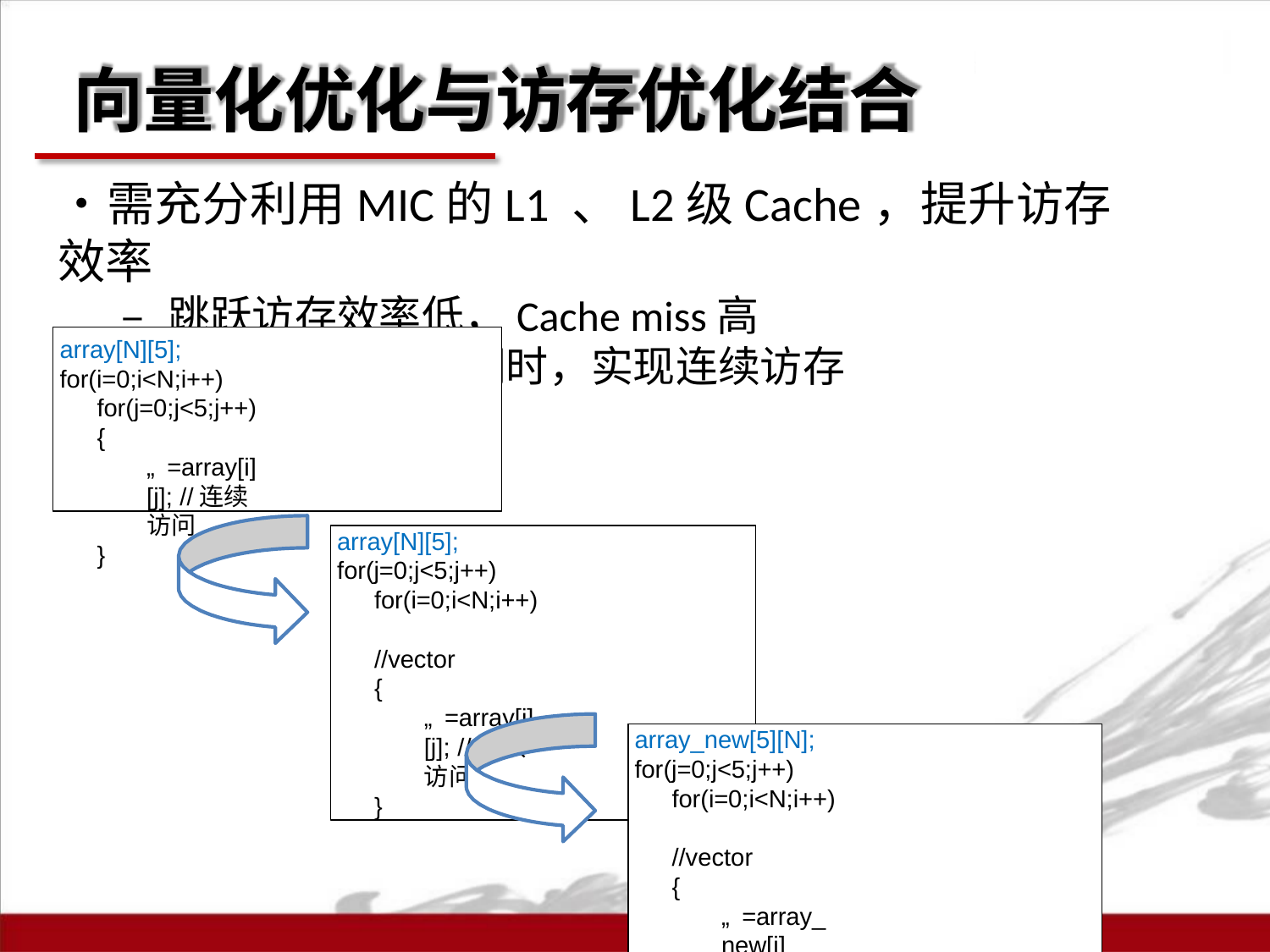

# 向量化优化与访存优化结合

•	需充分利用MIC的L1 、L2级Cache，提升访存效率
– 跳跃访存效率低，Cache miss高
– 需实现向量化的同时，实现连续访存

array[N][5]; for(i=0;i<N;i++)
for(j=0;j<5;j++)
{
„=array[i][j]; //连续访问
}

array[N][5]; for(j=0;j<5;j++)
for(i=0;i<N;i++)	//vector
{
„=array[i][j]; //跳跃访问
}

array_new[5][N]; for(j=0;j<5;j++)
for(i=0;i<N;i++)	//vector
{
„=array_new[j][i]; //连续访问
}